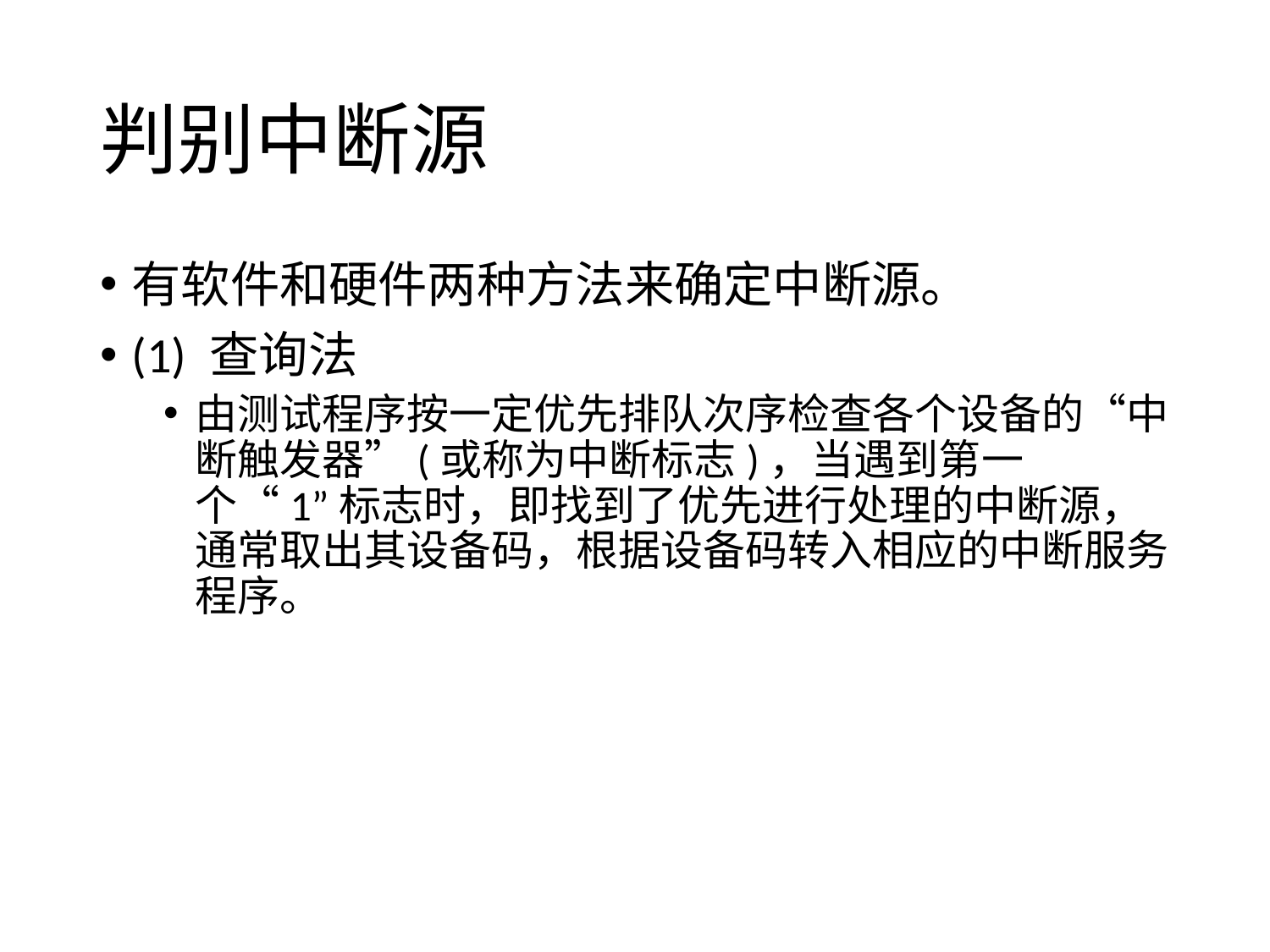

# 判别中断源
有软件和硬件两种方法来确定中断源。
(1) 查询法
由测试程序按一定优先排队次序检查各个设备的“中断触发器”(或称为中断标志)，当遇到第一个“1”标志时，即找到了优先进行处理的中断源，通常取出其设备码，根据设备码转入相应的中断服务程序。